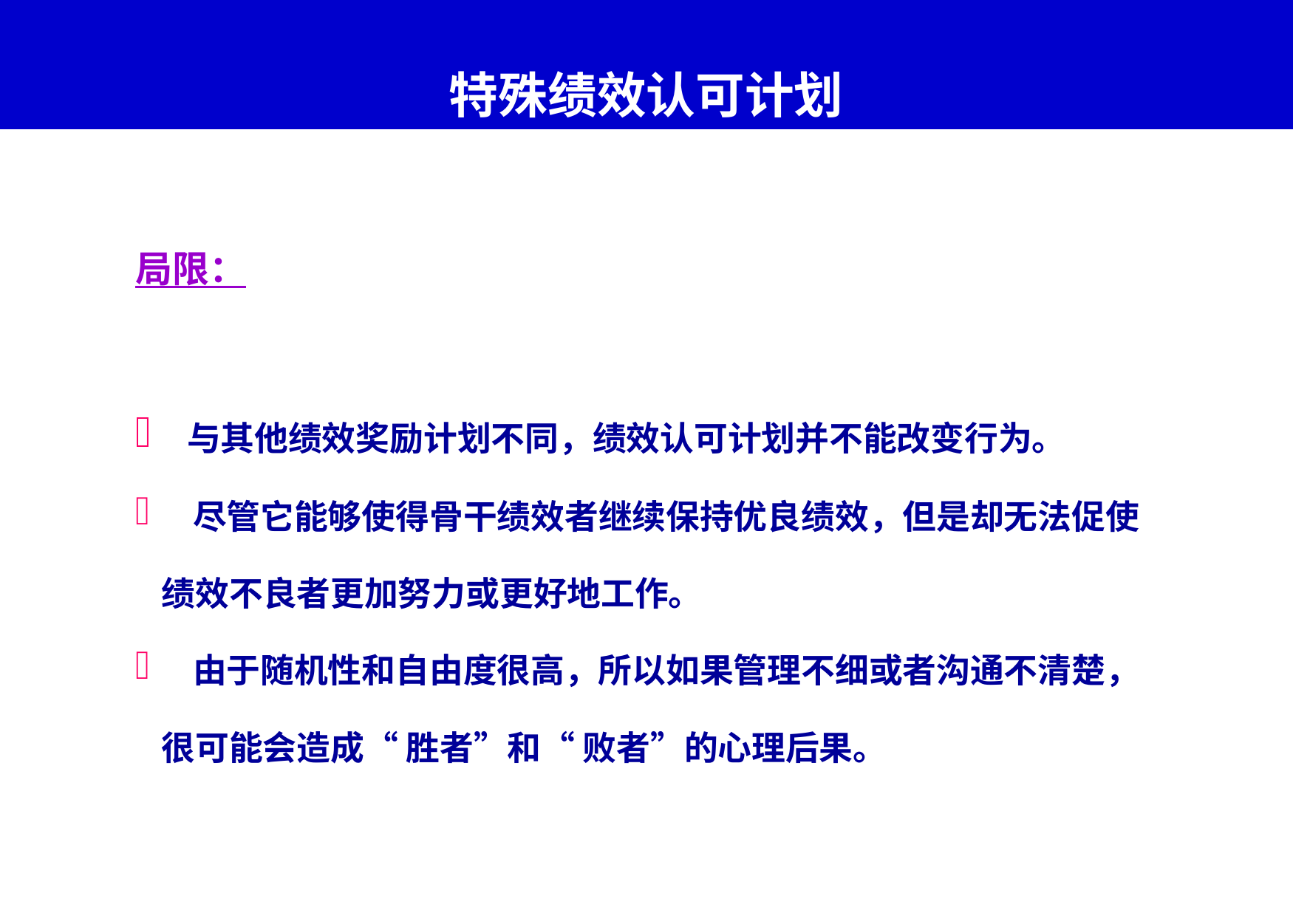

# 特殊绩效认可计划
局限：

  与其他绩效奖励计划不同，绩效认可计划并不能改变行为。
   尽管它能够使得骨干绩效者继续保持优良绩效，但是却无法促使绩效不良者更加努力或更好地工作。
   由于随机性和自由度很高，所以如果管理不细或者沟通不清楚，很可能会造成“ 胜者”和“ 败者”的心理后果。